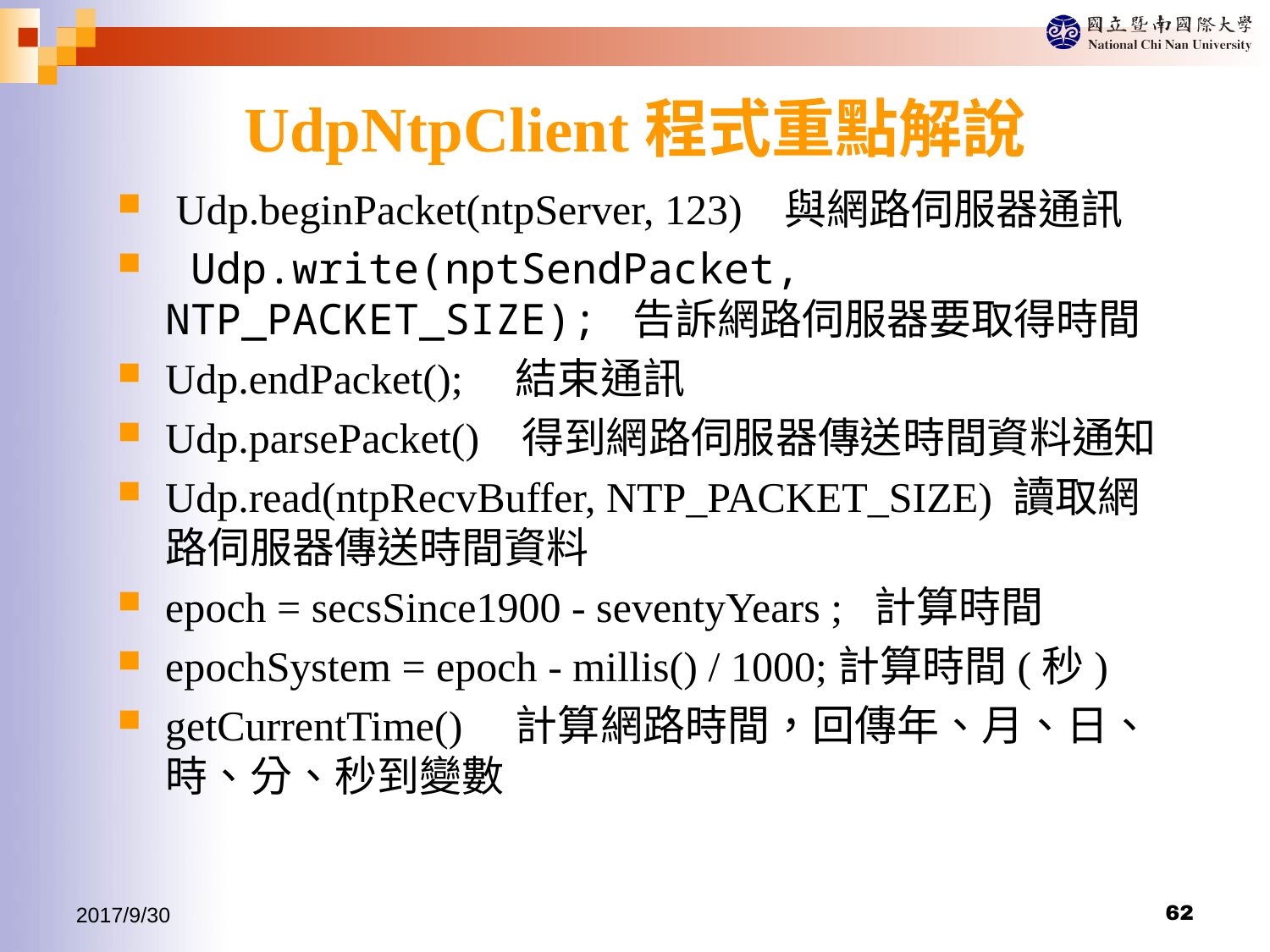

# UdpNtpClient程式重點解說
 Udp.beginPacket(ntpServer, 123)   與網路伺服器通訊
 Udp.write(nptSendPacket, NTP_PACKET_SIZE); 告訴網路伺服器要取得時間
Udp.endPacket();    結束通訊
Udp.parsePacket()   得到網路伺服器傳送時間資料通知
Udp.read(ntpRecvBuffer, NTP_PACKET_SIZE) 讀取網路伺服器傳送時間資料
epoch = secsSince1900 - seventyYears ;  計算時間
epochSystem = epoch - millis() / 1000;計算時間(秒)
getCurrentTime()    計算網路時間，回傳年、月、日、時、分、秒到變數

2017/9/30
62